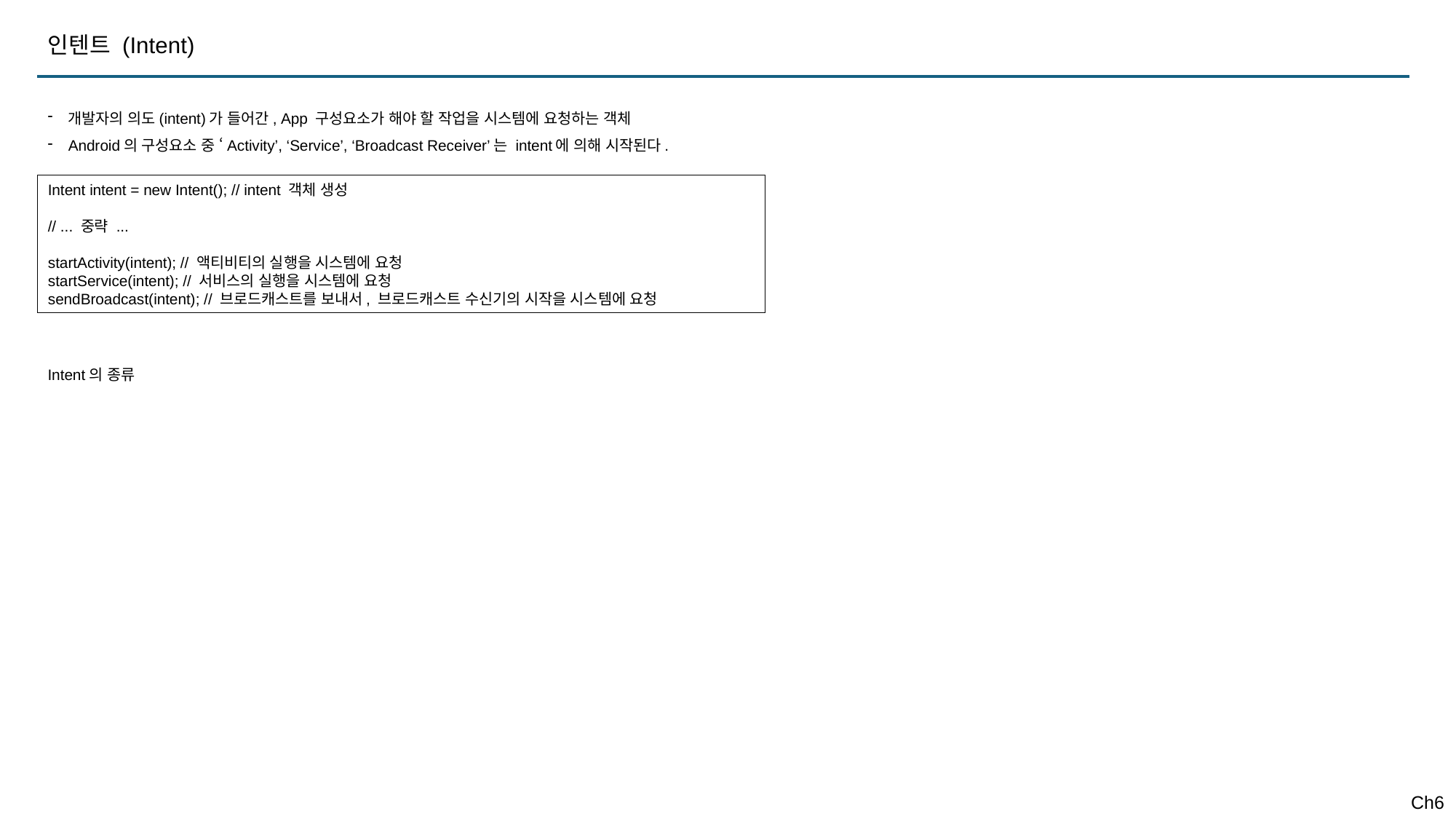

인텐트 (Intent)
개발자의 의도(intent)가 들어간, App 구성요소가 해야 할 작업을 시스템에 요청하는 객체
Android의 구성요소 중 ‘Activity’, ‘Service’, ‘Broadcast Receiver’는 intent에 의해 시작된다.
Intent intent = new Intent(); // intent 객체 생성

// ... 중략 ...

startActivity(intent); // 액티비티의 실행을 시스템에 요청
startService(intent); // 서비스의 실행을 시스템에 요청
sendBroadcast(intent); // 브로드캐스트를 보내서, 브로드캐스트 수신기의 시작을 시스템에 요청
Intent의 종류
Ch6